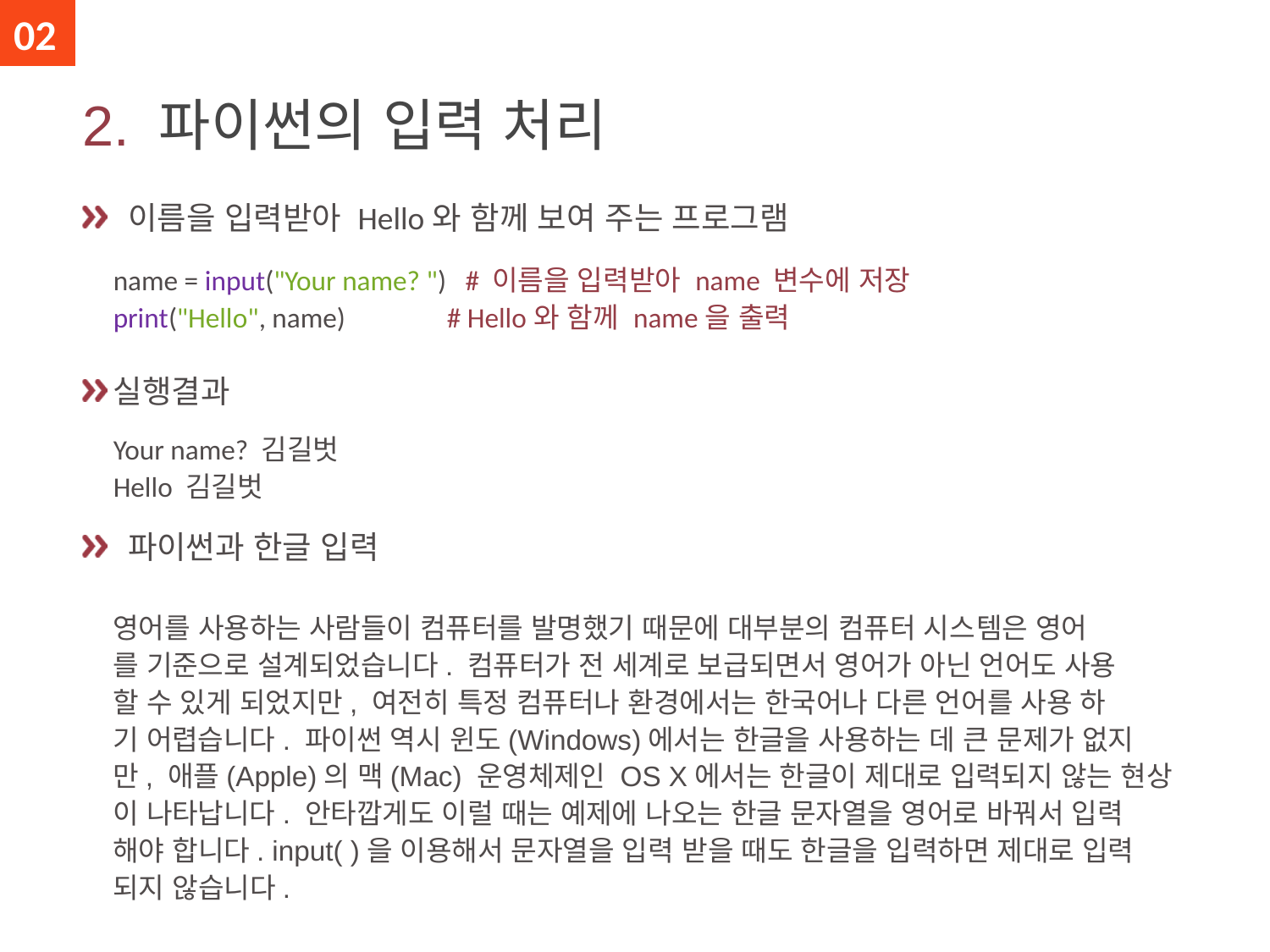

02
# 2. 파이썬의 입력 처리
 이름을 입력받아 Hello와 함께 보여 주는 프로그램
name = input("Your name? ")   # 이름을 입력받아 name 변수에 저장
print("Hello", name)                # Hello와 함께 name을 출력
실행결과
Your name? 김길벗
Hello 김길벗
 파이썬과 한글 입력
영어를 사용하는 사람들이 컴퓨터를 발명했기 때문에 대부분의 컴퓨터 시스템은 영어
를 기준으로 설계되었습니다. 컴퓨터가 전 세계로 보급되면서 영어가 아닌 언어도 사용
할 수 있게 되었지만, 여전히 특정 컴퓨터나 환경에서는 한국어나 다른 언어를 사용 하
기 어렵습니다. 파이썬 역시 윈도(Windows)에서는 한글을 사용하는 데 큰 문제가 없지
만, 애플(Apple)의 맥(Mac) 운영체제인 OS X에서는 한글이 제대로 입력되지 않는 현상
이 나타납니다. 안타깝게도 이럴 때는 예제에 나오는 한글 문자열을 영어로 바꿔서 입력
해야 합니다. input( )을 이용해서 문자열을 입력 받을 때도 한글을 입력하면 제대로 입력
되지 않습니다.